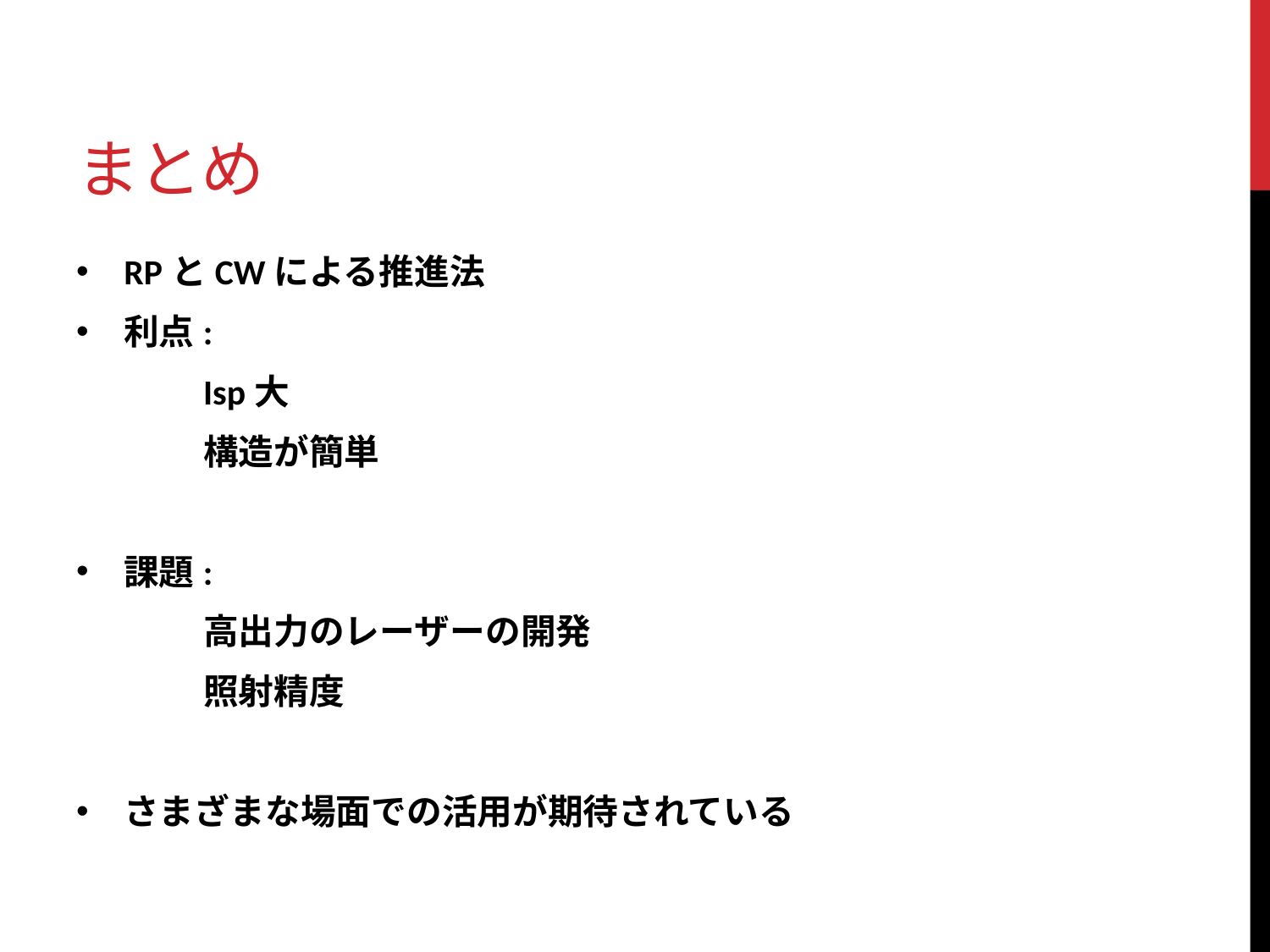

# まとめ
RPとCWによる推進法
利点:
	Isp大
	構造が簡単

課題:
　　	高出力のレーザーの開発
	照射精度

さまざまな場面での活用が期待されている